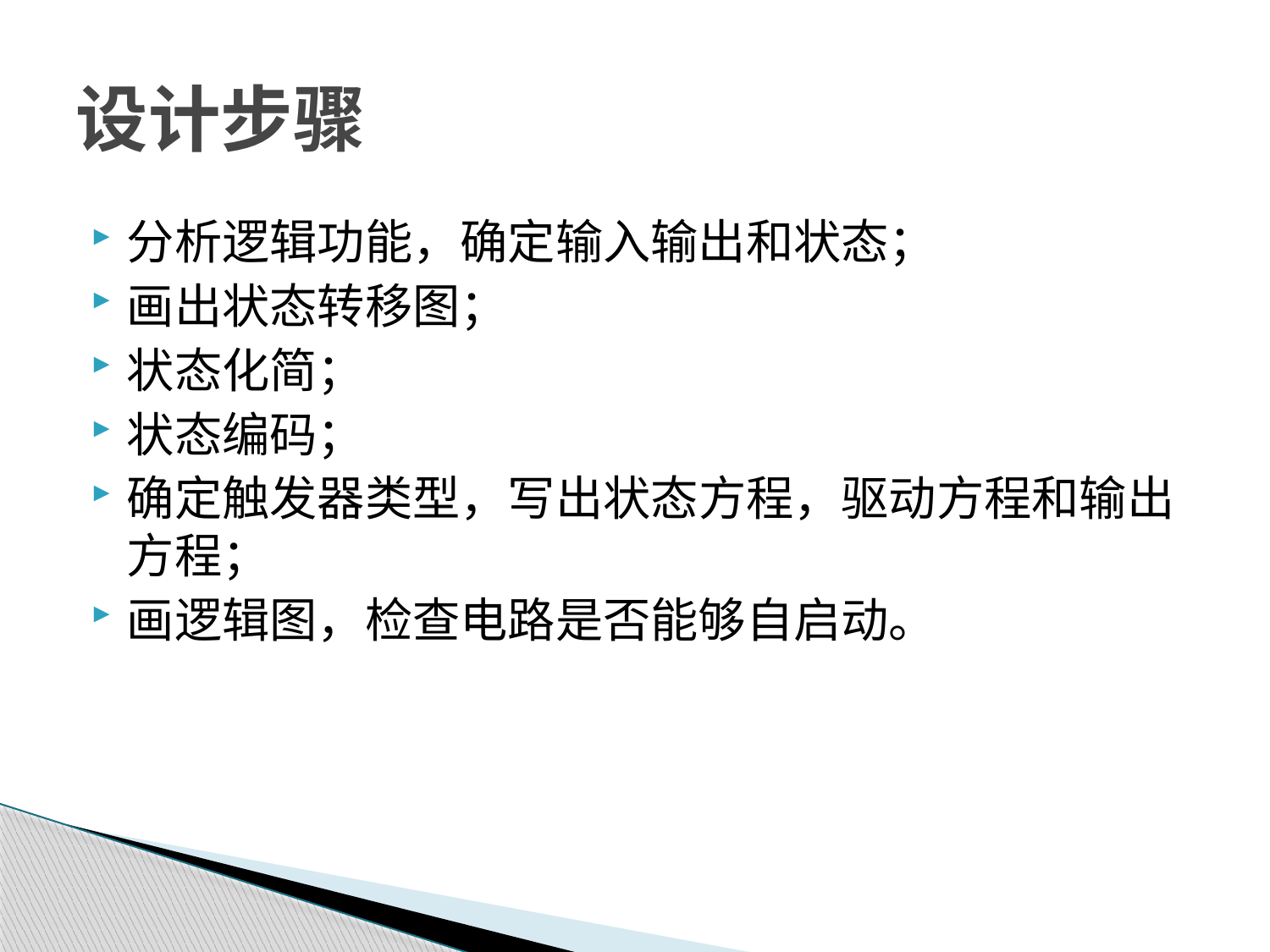

# 设计步骤
分析逻辑功能，确定输入输出和状态；
画出状态转移图；
状态化简；
状态编码；
确定触发器类型，写出状态方程，驱动方程和输出方程；
画逻辑图，检查电路是否能够自启动。